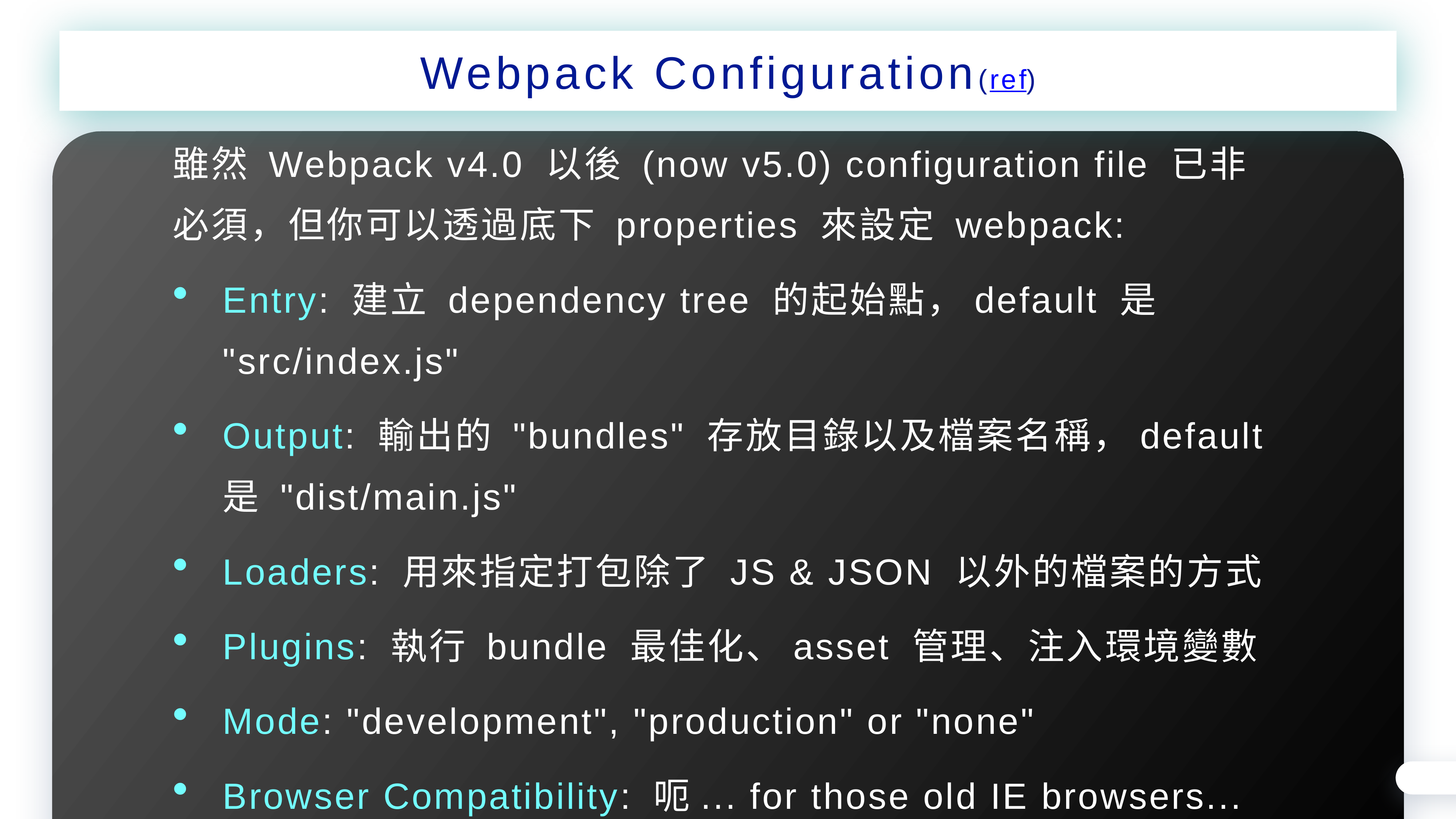

Webpack Configuration(ref)
雖然 Webpack v4.0 以後 (now v5.0) configuration file 已非必須，但你可以透過底下 properties 來設定 webpack:
Entry: 建立 dependency tree 的起始點，default 是 "src/index.js"
Output: 輸出的 "bundles" 存放目錄以及檔案名稱，default 是 "dist/main.js"
Loaders: 用來指定打包除了 JS & JSON 以外的檔案的方式
Plugins: 執行 bundle 最佳化、asset 管理、注入環境變數
Mode: "development", "production" or "none"
Browser Compatibility: 呃... for those old IE browsers...
43